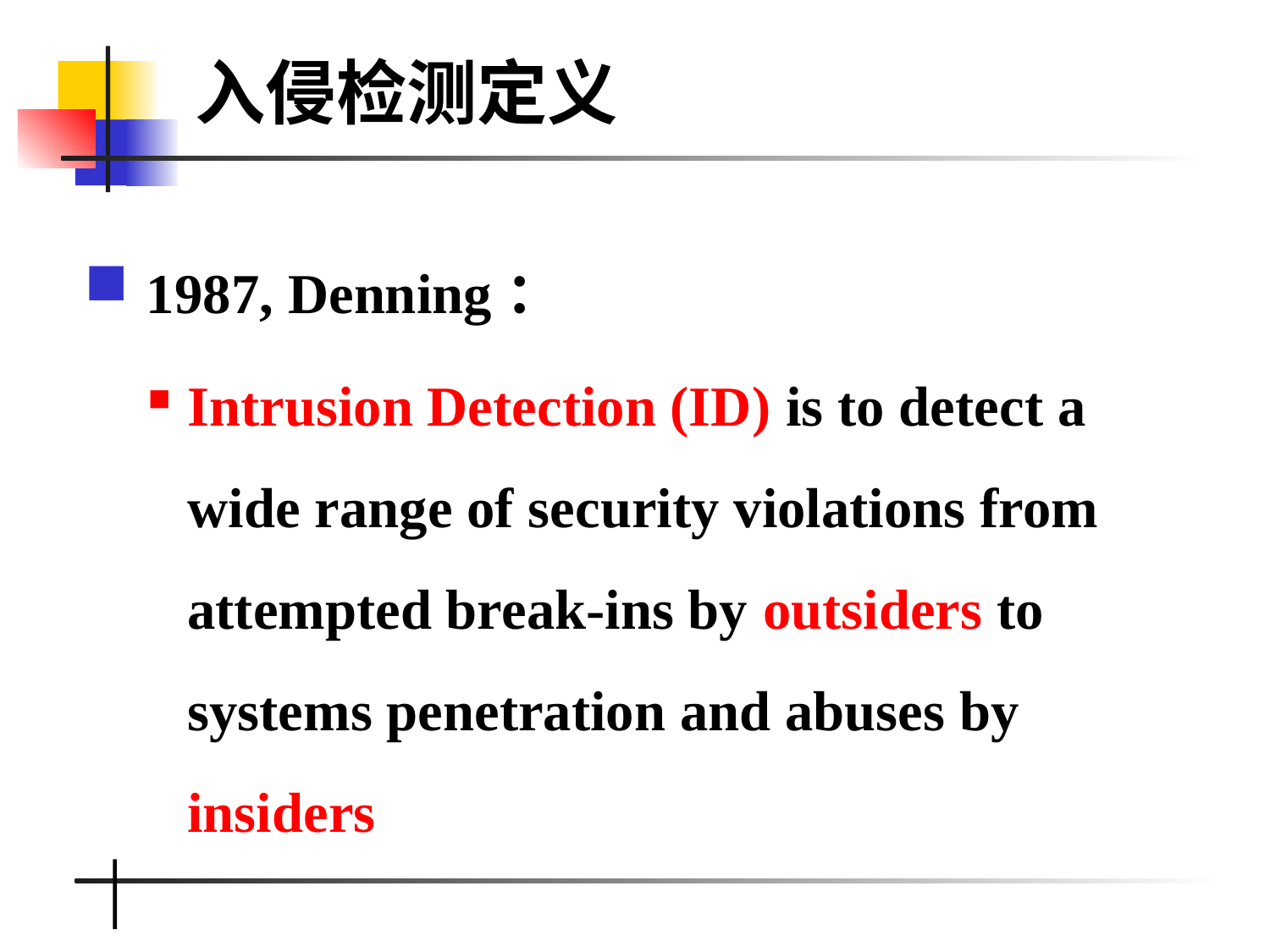

入侵检测定义
 1987, Denning：
Intrusion Detection (ID) is to detect a wide range of security violations from attempted break-ins by outsiders to systems penetration and abuses by insiders